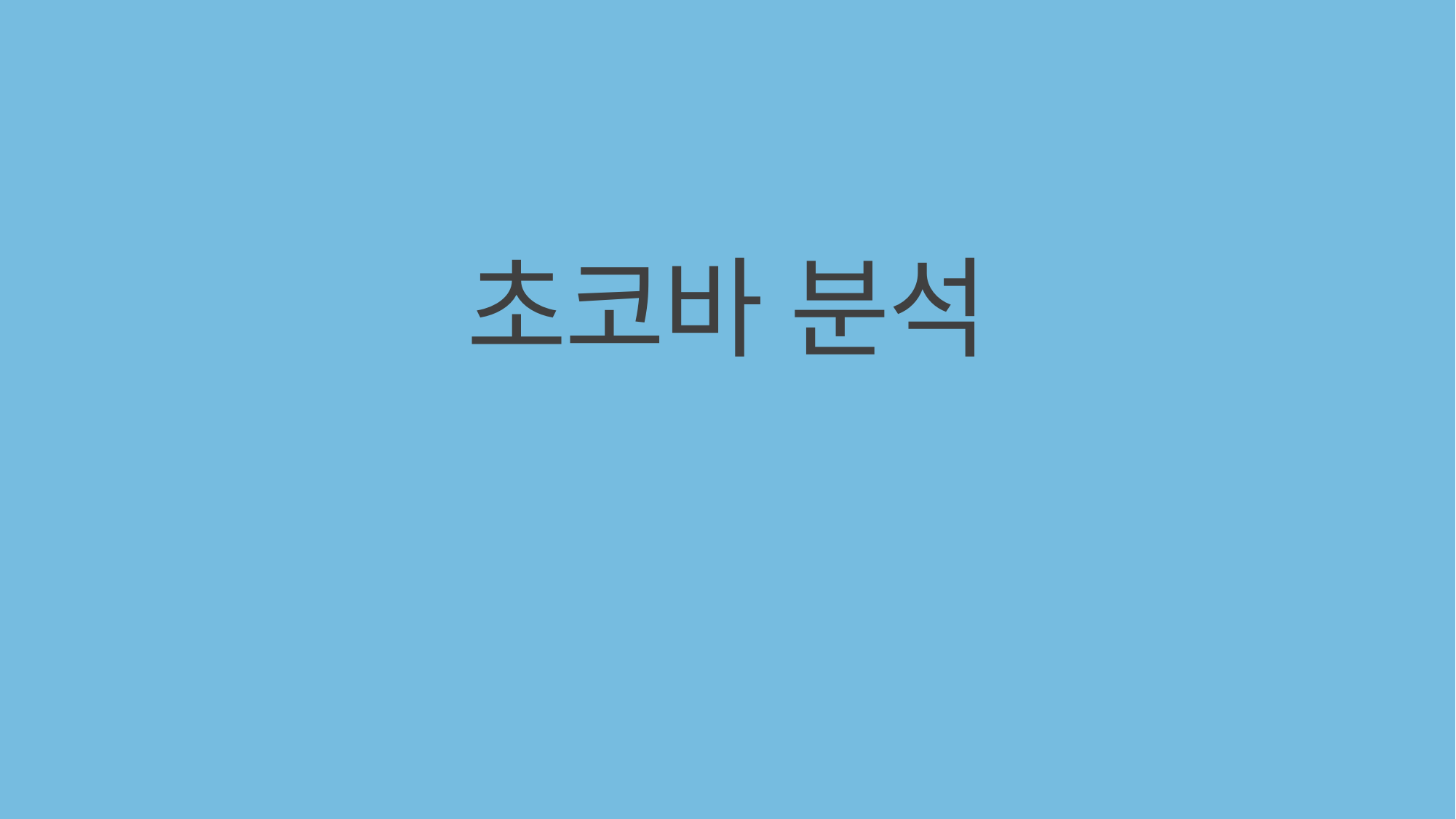

초코바 분석
권성용, 정민아, 정용재, 최성민, 최은원